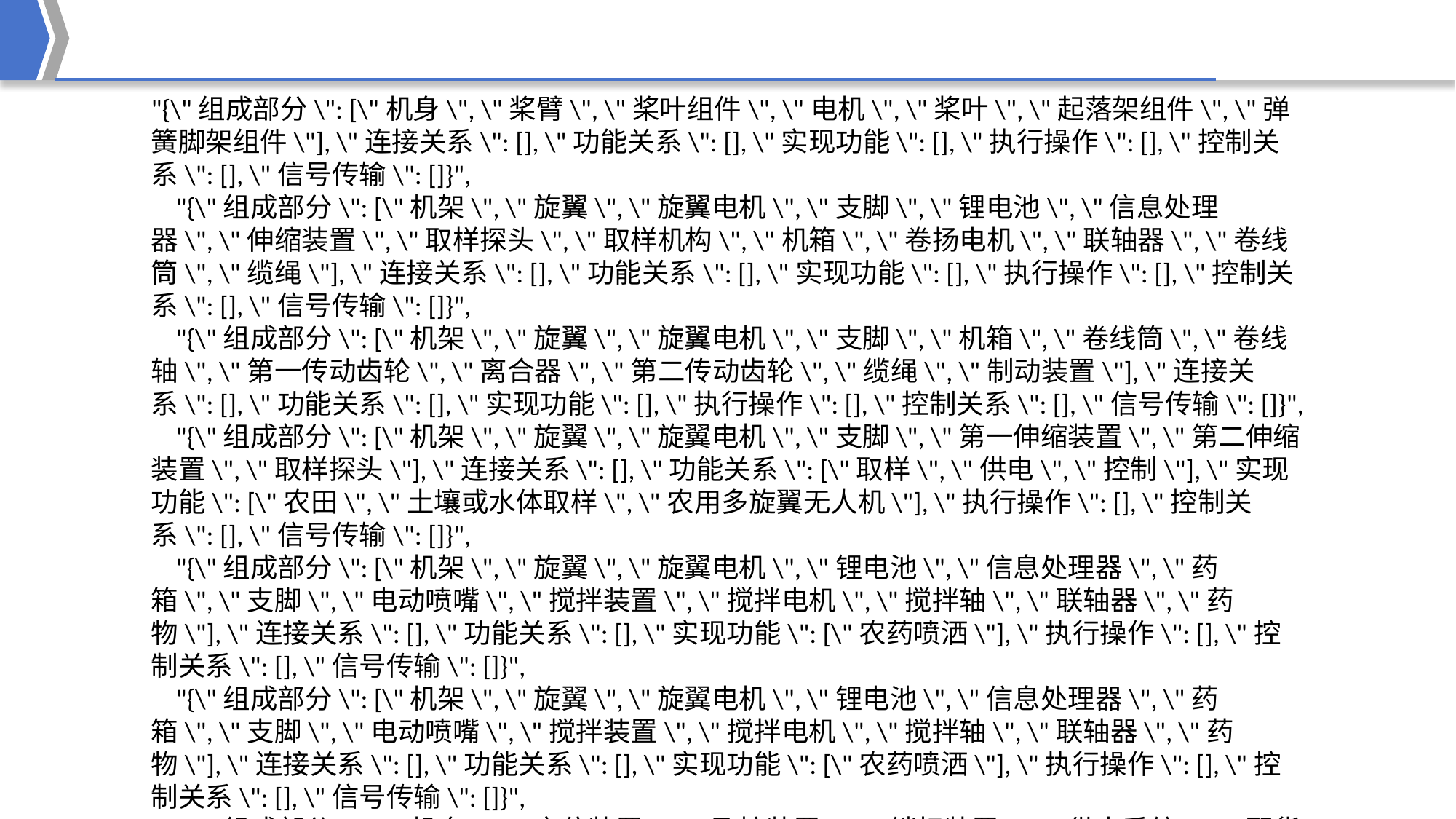

"{\"组成部分\": [\"机身\", \"桨臂\", \"桨叶组件\", \"电机\", \"桨叶\", \"起落架组件\", \"弹簧脚架组件\"], \"连接关系\": [], \"功能关系\": [], \"实现功能\": [], \"执行操作\": [], \"控制关系\": [], \"信号传输\": []}",
    "{\"组成部分\": [\"机架\", \"旋翼\", \"旋翼电机\", \"支脚\", \"锂电池\", \"信息处理器\", \"伸缩装置\", \"取样探头\", \"取样机构\", \"机箱\", \"卷扬电机\", \"联轴器\", \"卷线筒\", \"缆绳\"], \"连接关系\": [], \"功能关系\": [], \"实现功能\": [], \"执行操作\": [], \"控制关系\": [], \"信号传输\": []}",
    "{\"组成部分\": [\"机架\", \"旋翼\", \"旋翼电机\", \"支脚\", \"机箱\", \"卷线筒\", \"卷线轴\", \"第一传动齿轮\", \"离合器\", \"第二传动齿轮\", \"缆绳\", \"制动装置\"], \"连接关系\": [], \"功能关系\": [], \"实现功能\": [], \"执行操作\": [], \"控制关系\": [], \"信号传输\": []}",
    "{\"组成部分\": [\"机架\", \"旋翼\", \"旋翼电机\", \"支脚\", \"第一伸缩装置\", \"第二伸缩装置\", \"取样探头\"], \"连接关系\": [], \"功能关系\": [\"取样\", \"供电\", \"控制\"], \"实现功能\": [\"农田\", \"土壤或水体取样\", \"农用多旋翼无人机\"], \"执行操作\": [], \"控制关系\": [], \"信号传输\": []}",
    "{\"组成部分\": [\"机架\", \"旋翼\", \"旋翼电机\", \"锂电池\", \"信息处理器\", \"药箱\", \"支脚\", \"电动喷嘴\", \"搅拌装置\", \"搅拌电机\", \"搅拌轴\", \"联轴器\", \"药物\"], \"连接关系\": [], \"功能关系\": [], \"实现功能\": [\"农药喷洒\"], \"执行操作\": [], \"控制关系\": [], \"信号传输\": []}",
    "{\"组成部分\": [\"机架\", \"旋翼\", \"旋翼电机\", \"锂电池\", \"信息处理器\", \"药箱\", \"支脚\", \"电动喷嘴\", \"搅拌装置\", \"搅拌电机\", \"搅拌轴\", \"联轴器\", \"药物\"], \"连接关系\": [], \"功能关系\": [], \"实现功能\": [\"农药喷洒\"], \"执行操作\": [], \"控制关系\": [], \"信号传输\": []}",
    "{\"组成部分\": [\"机身\", \"定位装置\", \"飞控装置\", \"锁扣装置\", \"供电系统\", \"配货标准箱\", \"旋翼\", \"电机\", \"旋翼护罩\"], \"连接关系\": [], \"功能关系\": [], \"实现功能\": [], \"执行操作\": [], \"控制关系\": [], \"信号传输\": []}",